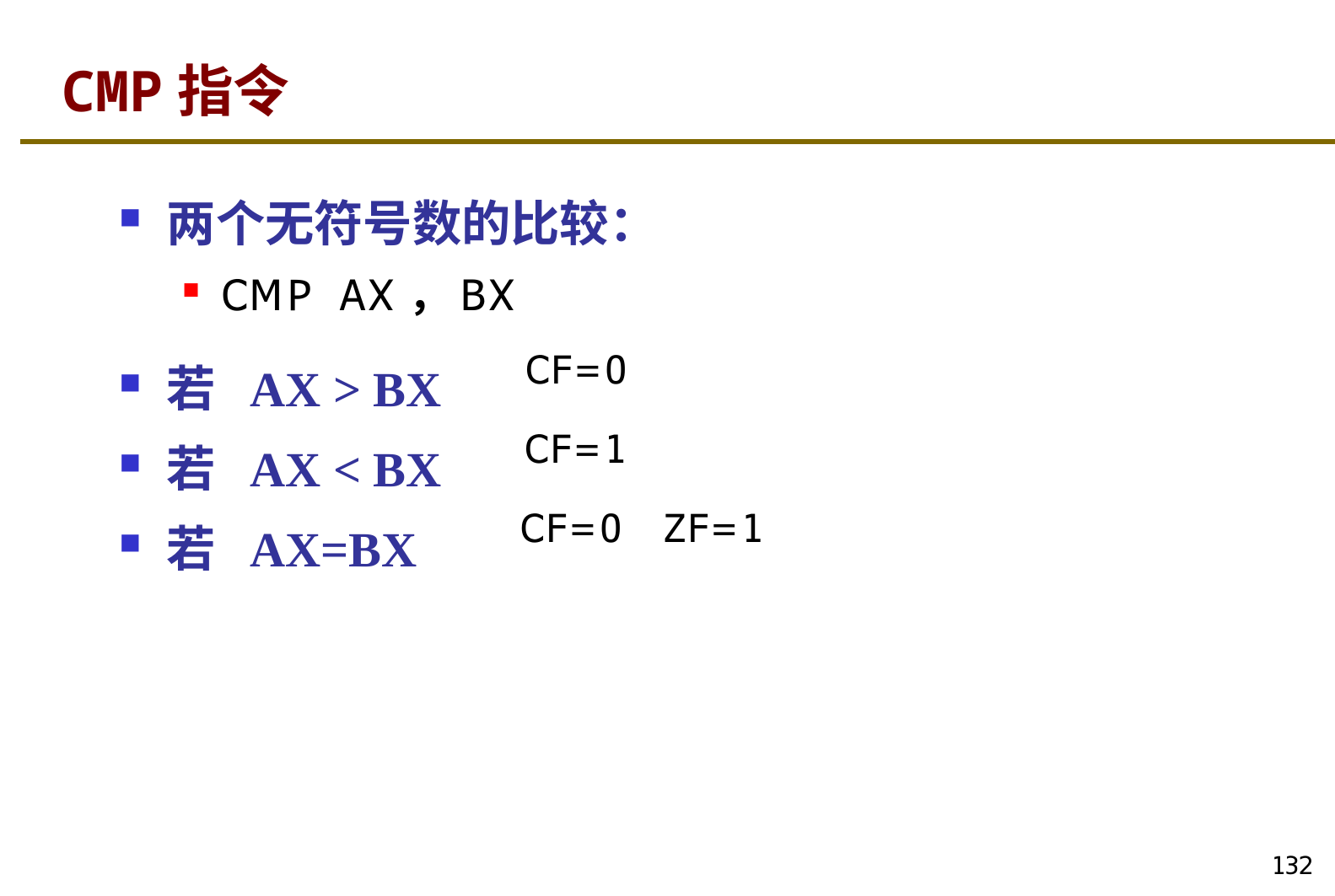

# CMP指令
两个无符号数的比较：
CMP  AX，BX
若  AX > BX
若  AX < BX
若  AX=BX

CF=0
CF=1
ZF=1
CF=0
132